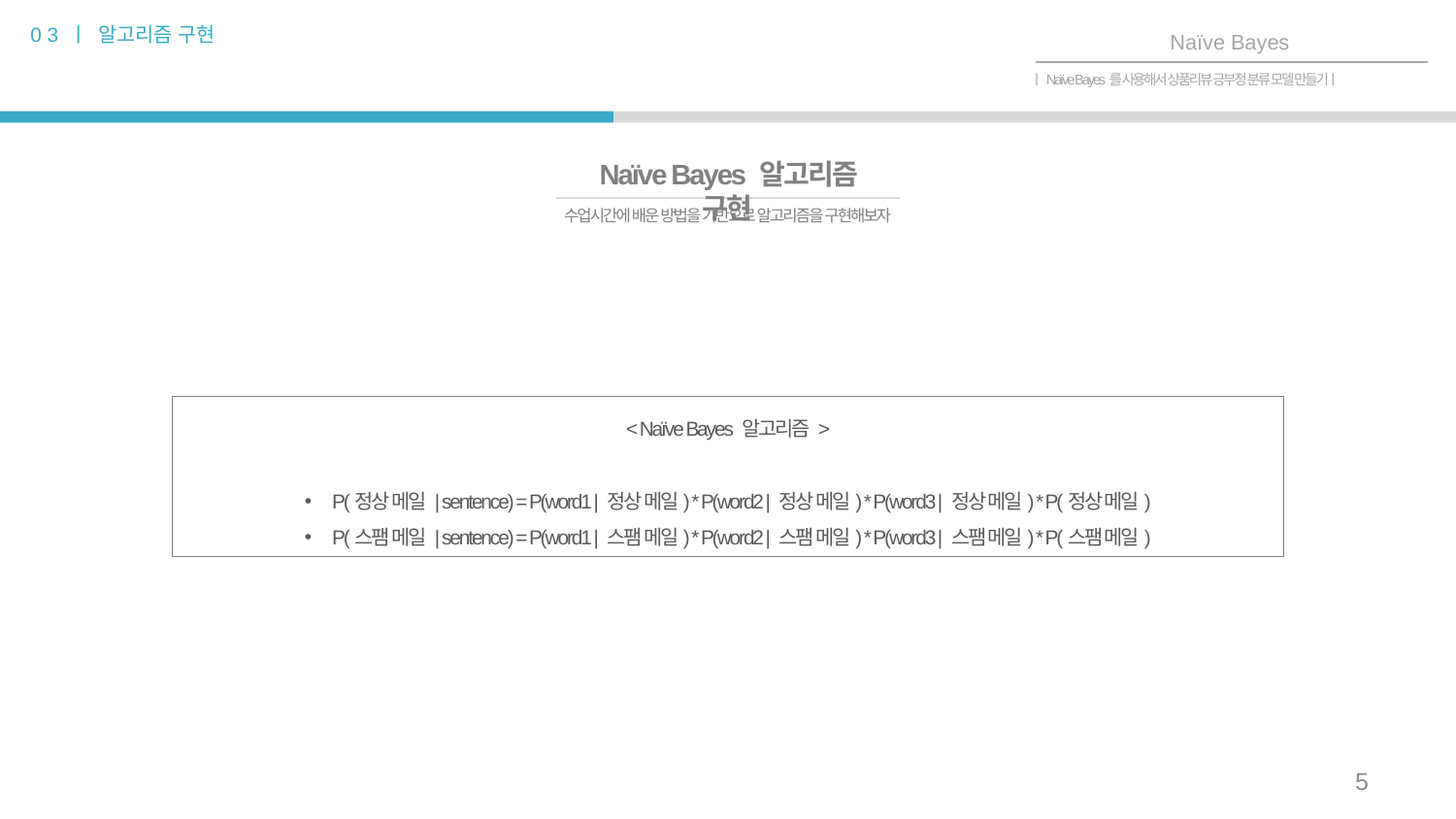

0 3 ㅣ  알고리즘 구현
Naïve Bayes
ㅣNaïve Bayes를 사용해서 상품리뷰 긍부정 분류 모델 만들기ㅣ

Naïve Bayes 알고리즘 구현
수업시간에 배운 방법을 기반으로 알고리즘을 구현해보자
< Naïve Bayes 알고리즘 >

P(정상 메일 | sentence) = P(word1 | 정상 메일) * P(word2 | 정상 메일) * P(word3 | 정상 메일) * P(정상 메일)
P(스팸 메일 | sentence) = P(word1 | 스팸 메일) * P(word2 | 스팸 메일) * P(word3 | 스팸 메일) * P(스팸 메일)
5